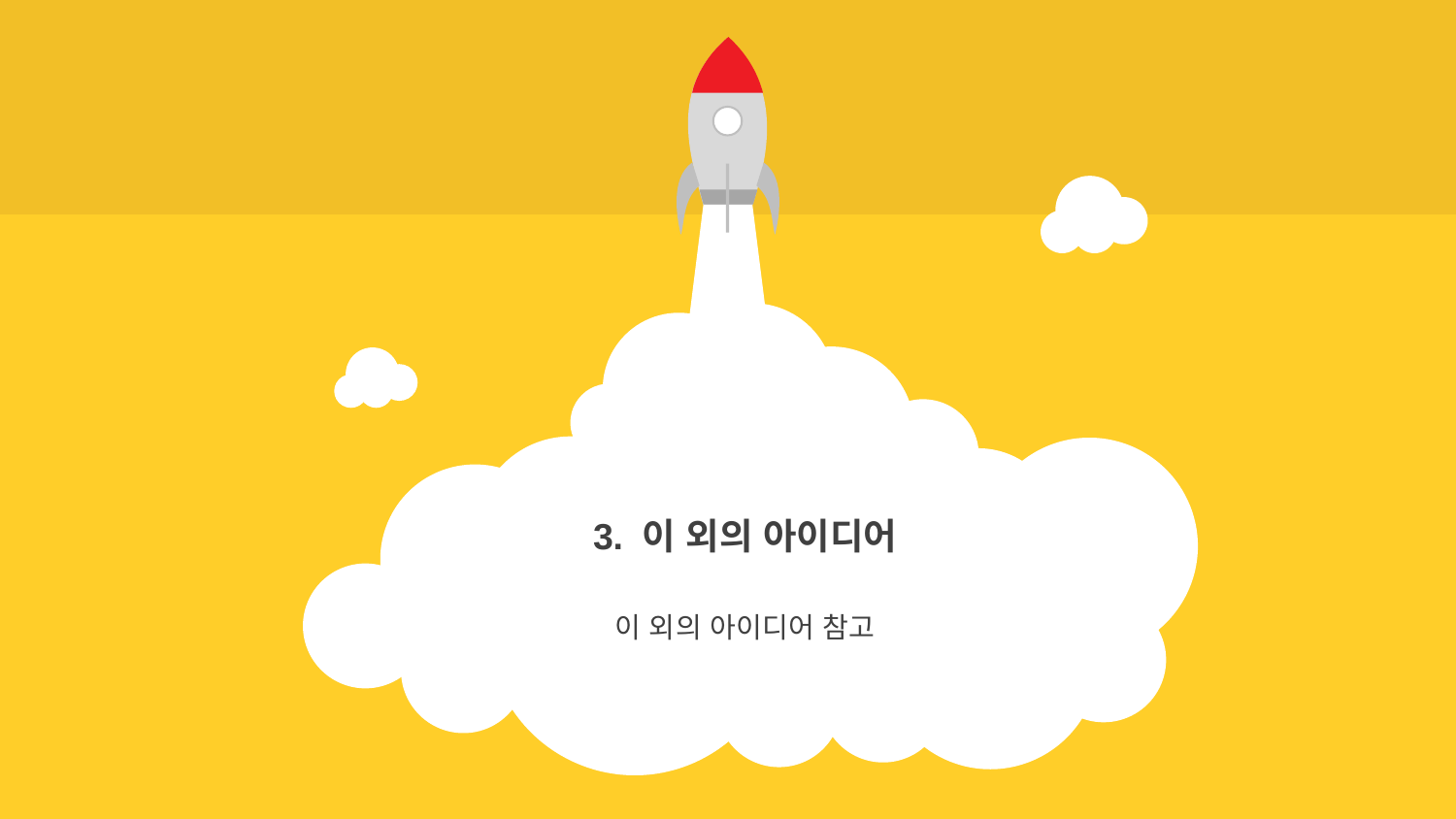

3. 이 외의 아이디어
이 외의 아이디어 참고